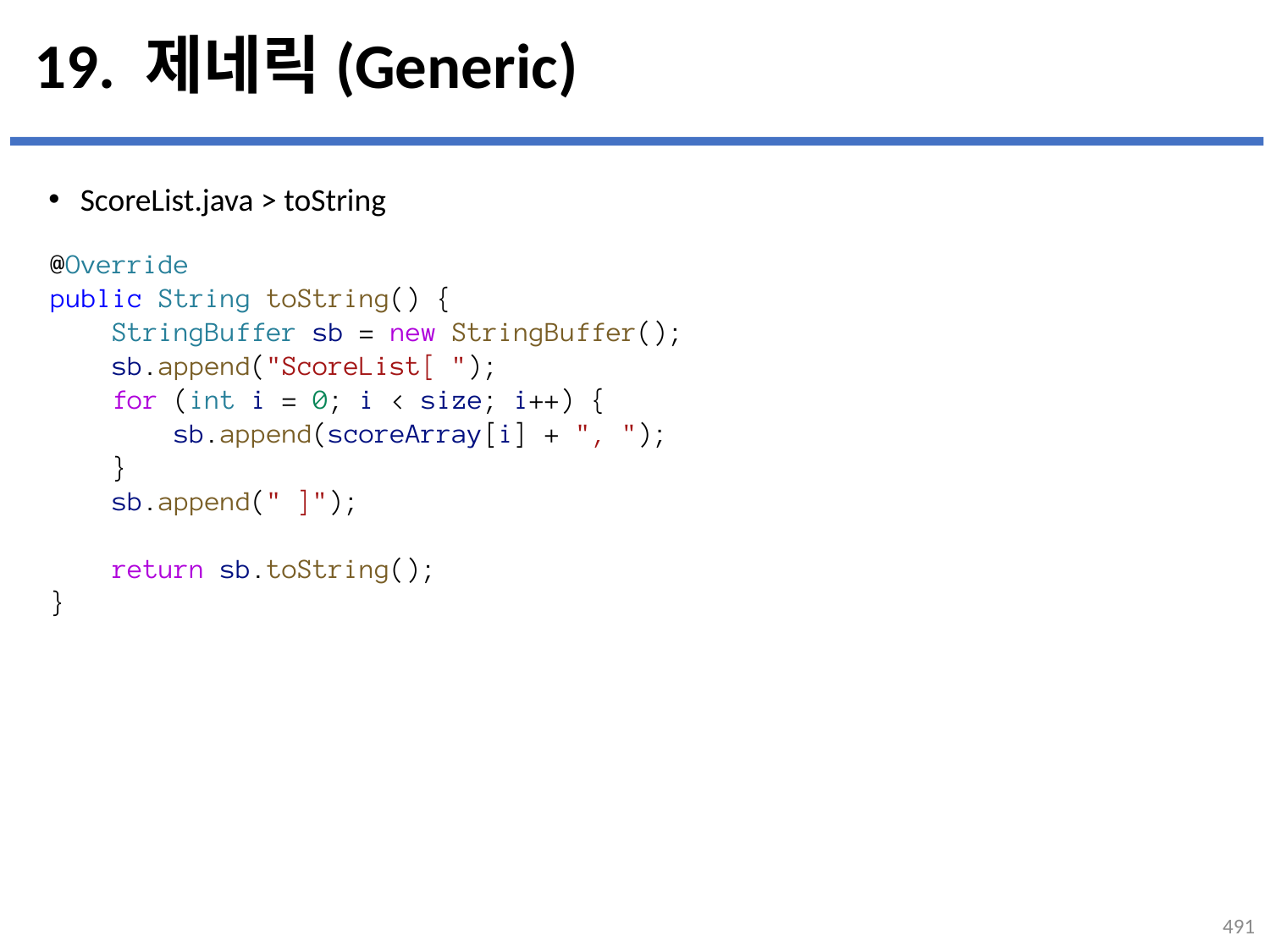

# 19. 제네릭(Generic)
ScoreList.java > toString
@Override
public String toString() {
    StringBuffer sb = new StringBuffer();
    sb.append("ScoreList[ ");
    for (int i = 0; i < size; i++) {
        sb.append(scoreArray[i] + ", ");
    }
    sb.append(" ]");
    return sb.toString();
}
...

설명
491